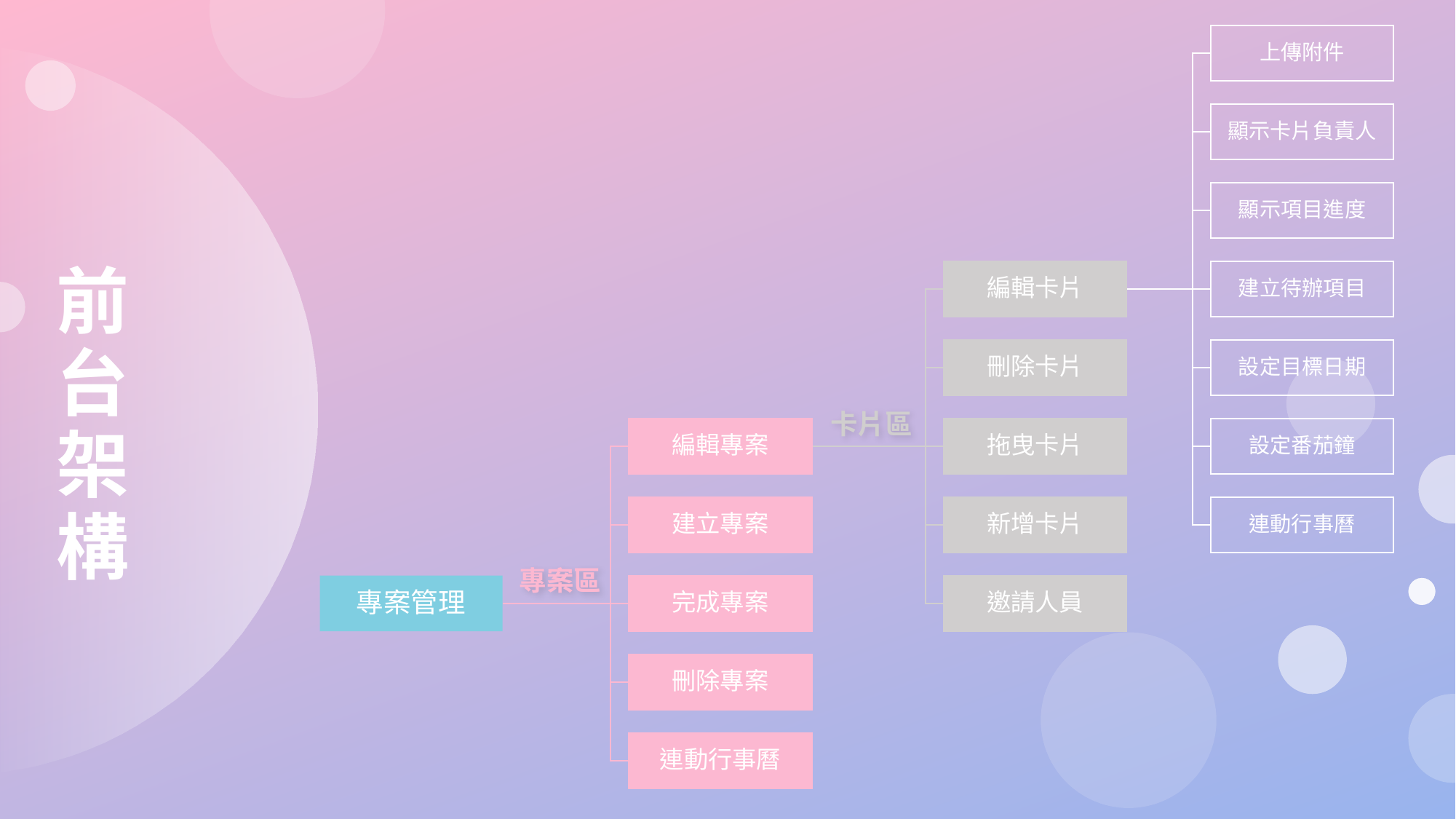

專案管理
編輯專案
編輯卡片
上傳附件
顯示卡片負責人
顯示項目進度
建立待辦項目
設定目標日期
設定番茄鐘
連動行事曆
刪除卡片
拖曳卡片
新增卡片
邀請人員
建立專案
完成專案
刪除專案
連動行事曆
前台架構
卡片區
專案區